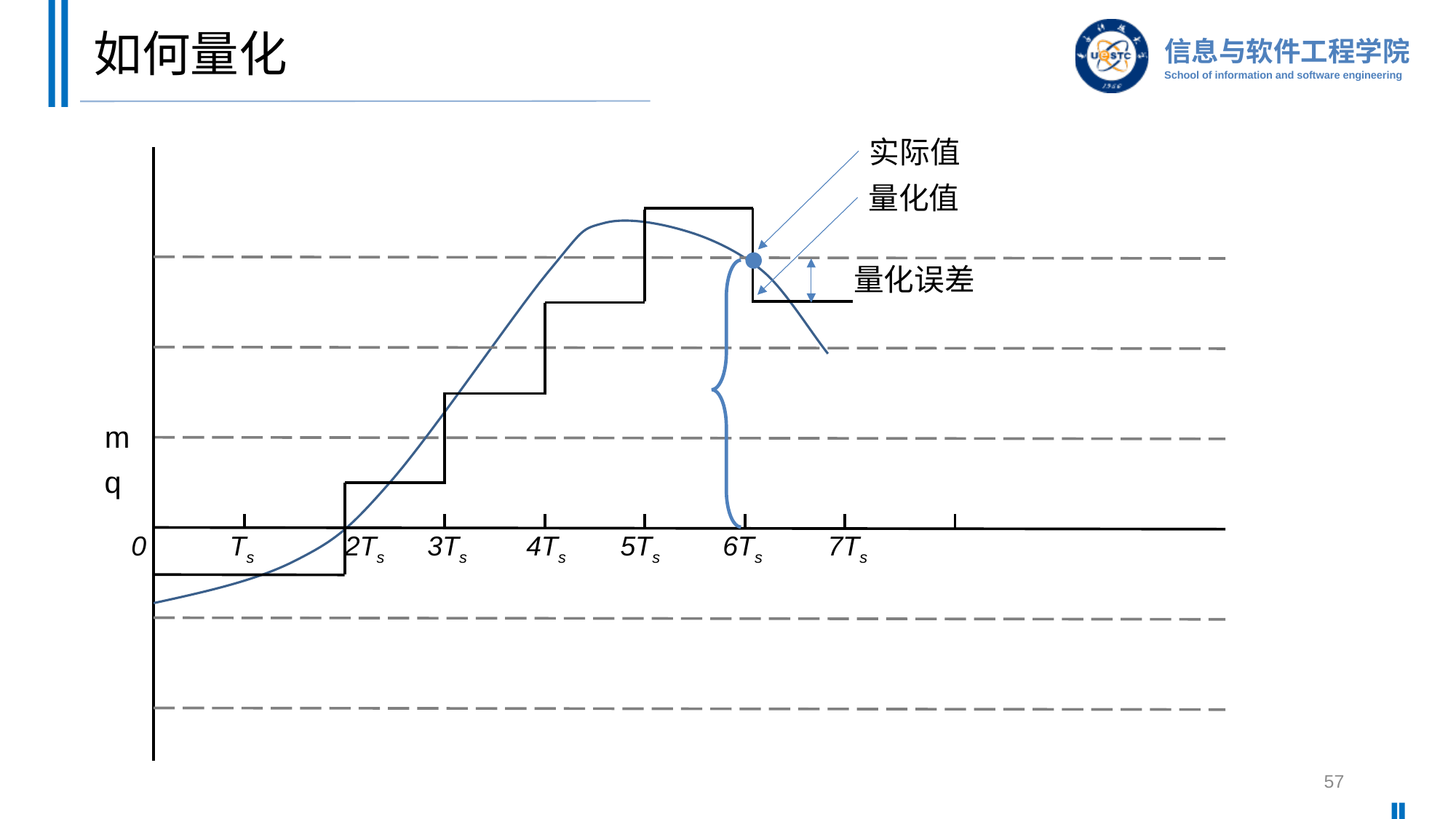

# 如何量化
实际值
量化值

量化误差

m
q
0
Ts
2Ts
3Ts
4Ts
5Ts
6Ts
7Ts
57